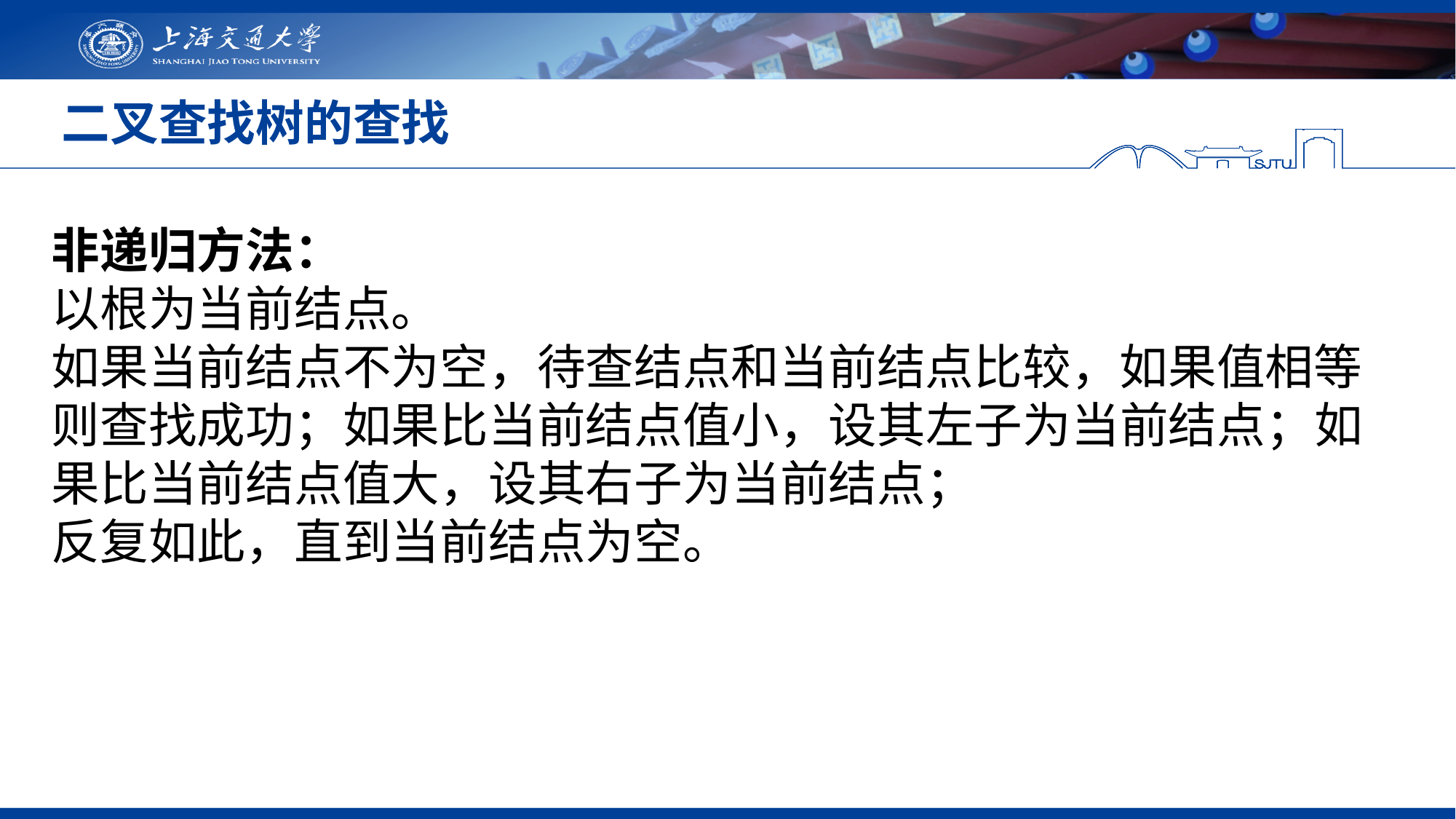

# 二叉查找树的查找
非递归方法：
以根为当前结点。
如果当前结点不为空，待查结点和当前结点比较，如果值相等则查找成功；如果比当前结点值小，设其左子为当前结点；如果比当前结点值大，设其右子为当前结点；
反复如此，直到当前结点为空。